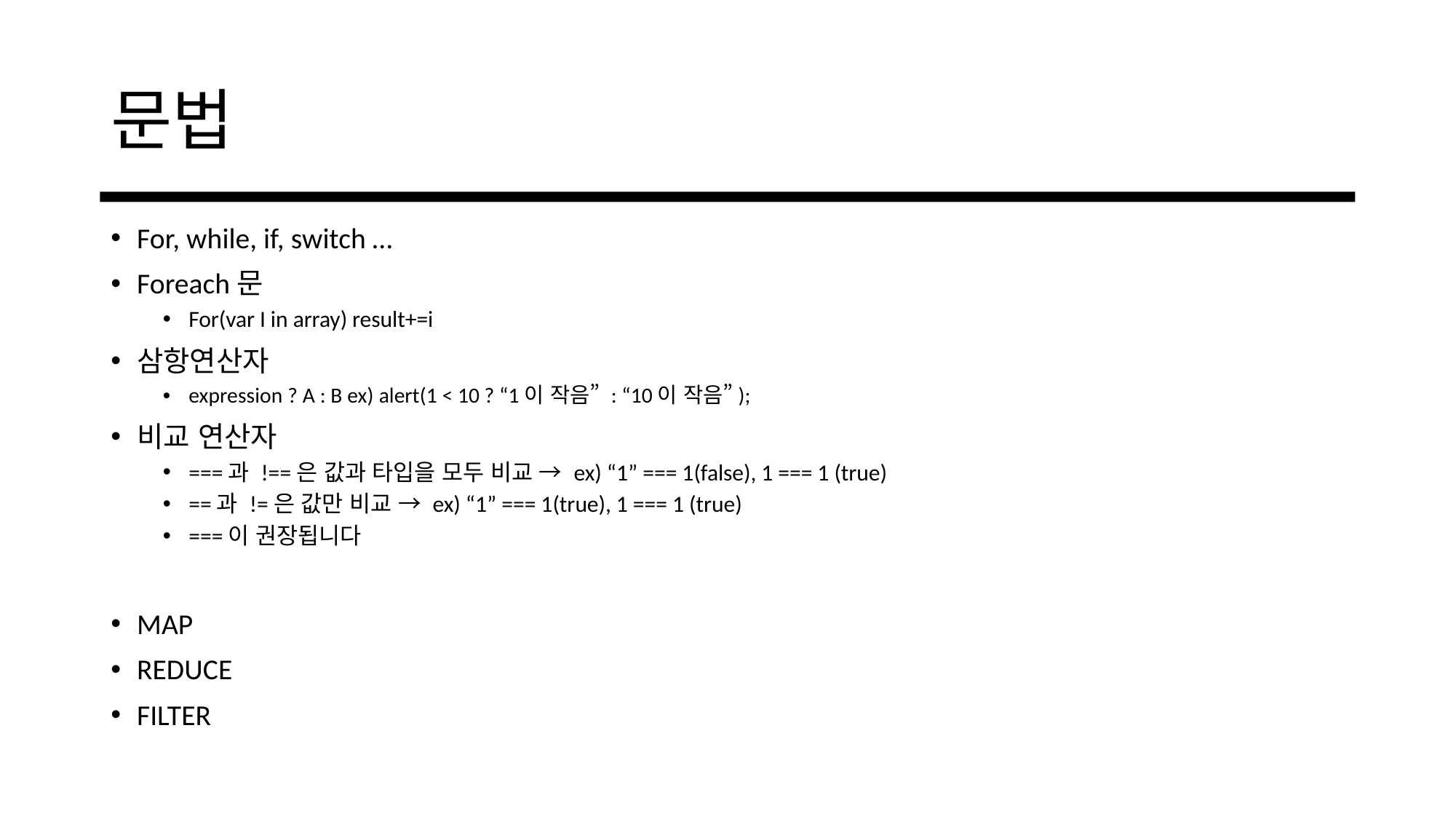

# 문법
For, while, if, switch …
Foreach문
For(var I in array) result+=i
삼항연산자
expression ? A : B ex) alert(1 < 10 ? “1이 작음” : “10이 작음”);
비교 연산자
===과 !==은 값과 타입을 모두 비교 → ex) “1” === 1(false), 1 === 1 (true)
==과 !=은 값만 비교 → ex) “1” === 1(true), 1 === 1 (true)
===이 권장됩니다

MAP
REDUCE
FILTER